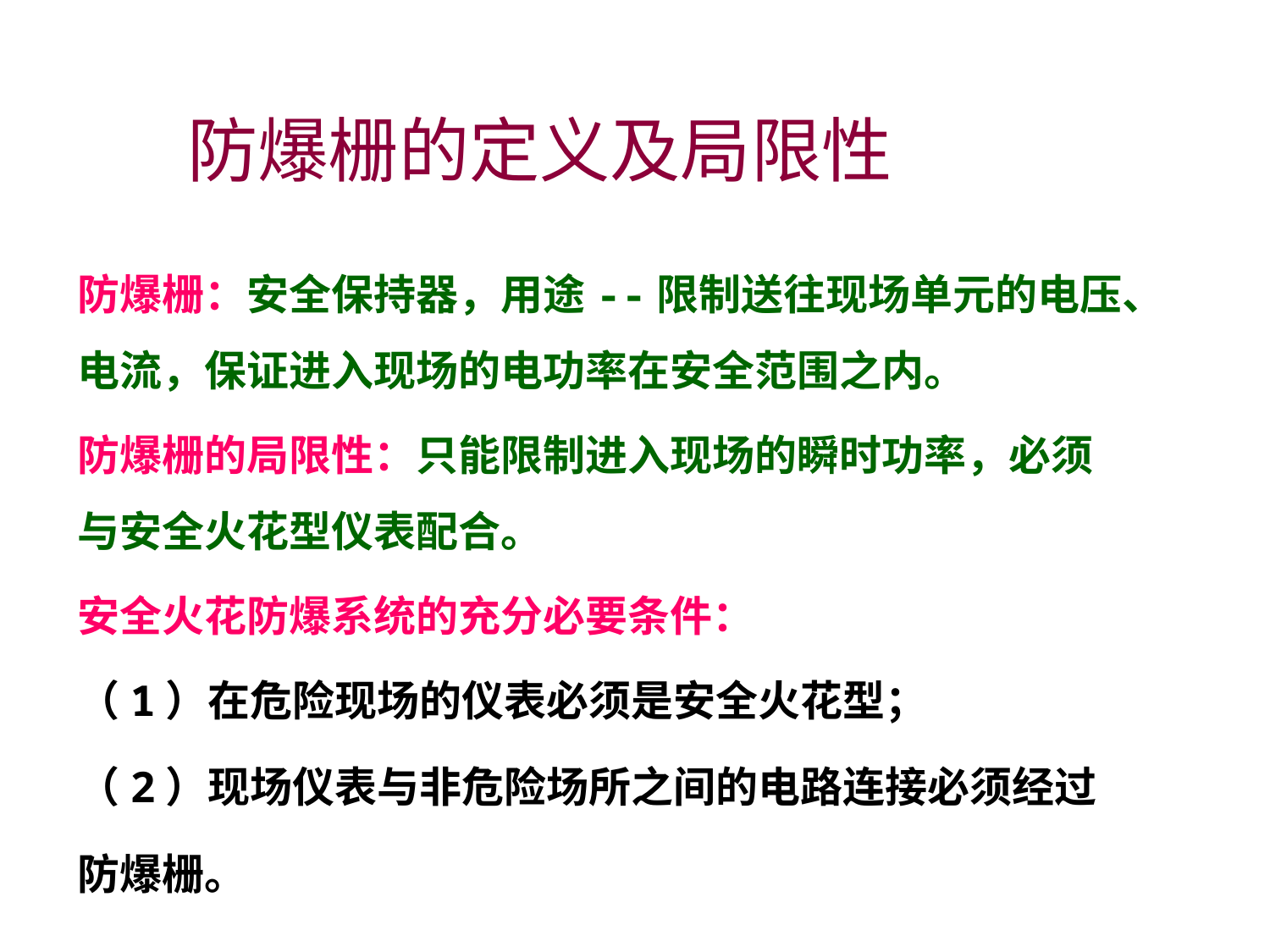

# 防爆栅的定义及局限性
防爆栅：安全保持器，用途--限制送往现场单元的电压、电流，保证进入现场的电功率在安全范围之内。
防爆栅的局限性：只能限制进入现场的瞬时功率，必须与安全火花型仪表配合。
安全火花防爆系统的充分必要条件：
（1）在危险现场的仪表必须是安全火花型；
（2）现场仪表与非危险场所之间的电路连接必须经过防爆栅。